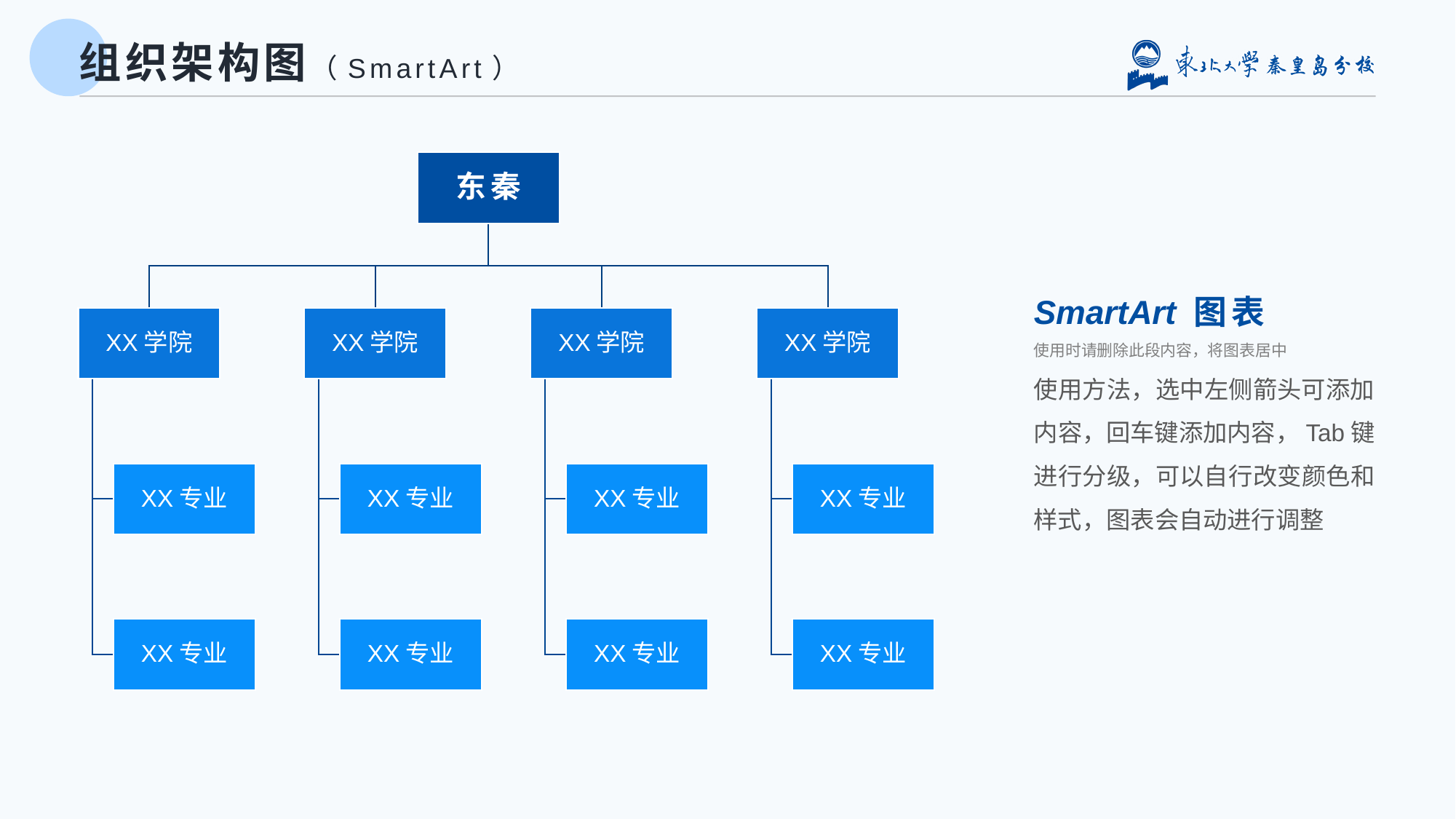

# 组织架构图（SmartArt）
东秦
XX学院
XX专业
XX专业
XX学院
XX专业
XX专业
XX学院
XX专业
XX专业
XX学院
XX专业
XX专业
SmartArt 图表
使用时请删除此段内容，将图表居中
使用方法，选中左侧箭头可添加内容，回车键添加内容，Tab键进行分级，可以自行改变颜色和样式，图表会自动进行调整